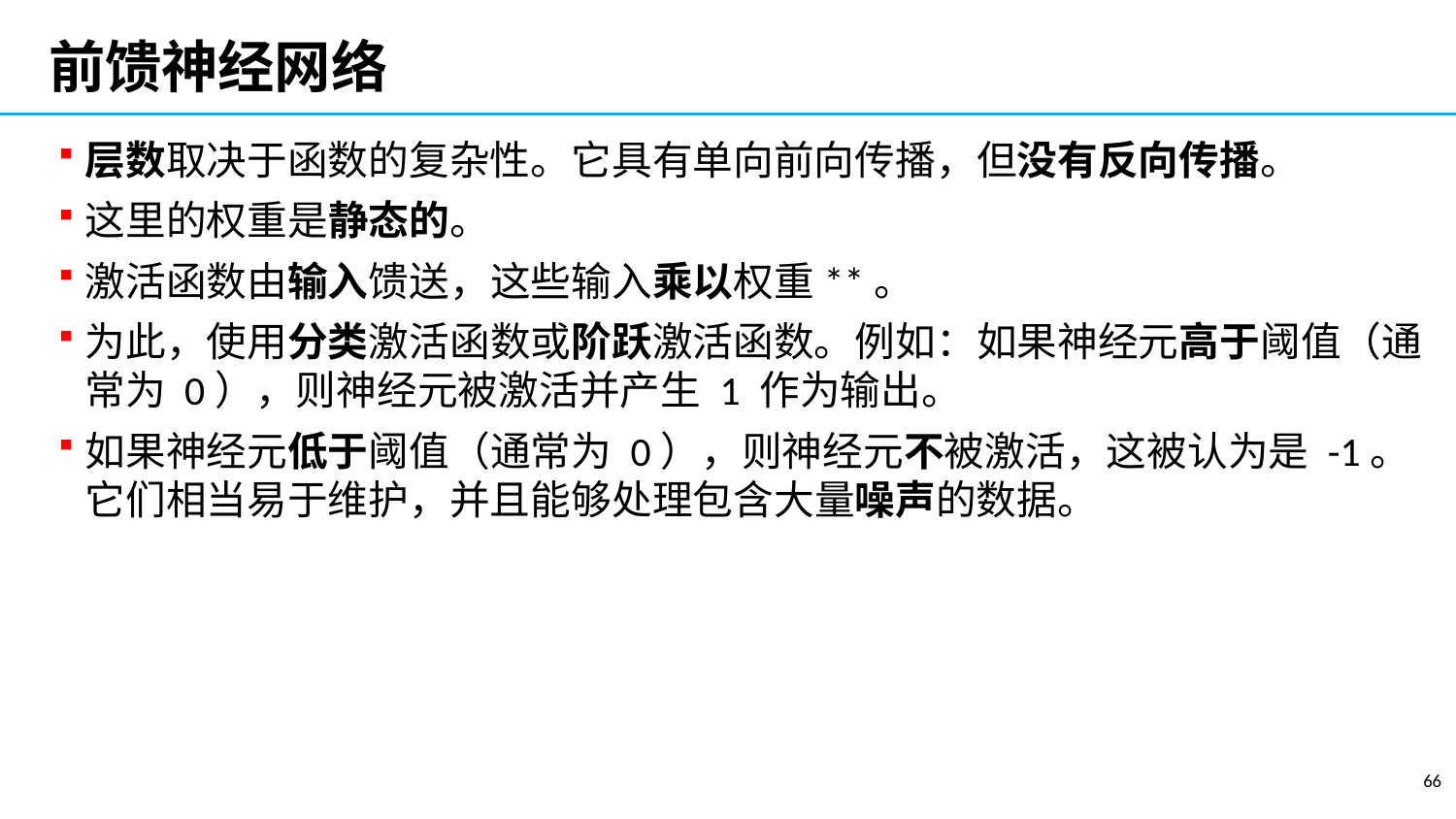

# 前馈神经网络
层数取决于函数的复杂性。它具有单向前向传播，但没有反向传播。
这里的权重是静态的。
激活函数由输入馈送，这些输入乘以权重**。
为此，使用分类激活函数或阶跃激活函数。例如：如果神经元高于阈值（通常为 0），则神经元被激活并产生 1 作为输出。
如果神经元低于阈值（通常为 0），则神经元不被激活，这被认为是 -1。它们相当易于维护，并且能够处理包含大量噪声的数据。

66